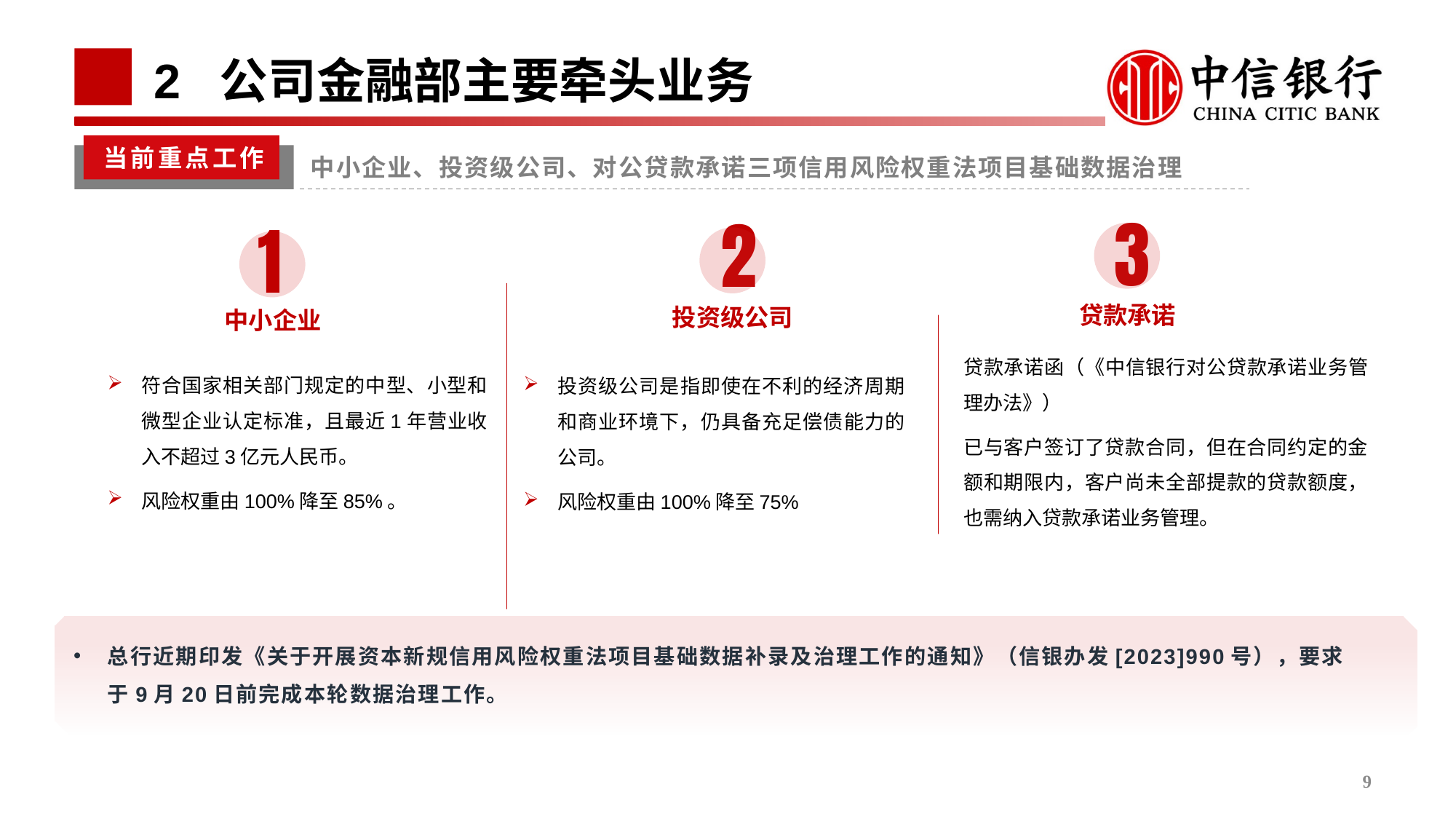

# 2  公司金融部主要牵头业务

当前重点工作

中小企业、投资级公司、对公贷款承诺三项信用风险权重法项目基础数据治理
3
2
1

中小企业
符合国家相关部门规定的中型、小型和微型企业认定标准，且最近1年营业收入不超过3亿元人民币。
风险权重由100%降至85%。

贷款承诺
投资级公司
贷款承诺函（《中信银行对公贷款承诺业务管理办法》）
已与客户签订了贷款合同，但在合同约定的金额和期限内，客户尚未全部提款的贷款额度，也需纳入贷款承诺业务管理。
投资级公司是指即使在不利的经济周期和商业环境下，仍具备充足偿债能力的公司。
风险权重由100%降至75%

总行近期印发《关于开展资本新规信用风险权重法项目基础数据补录及治理工作的通知》（信银办发[2023]990号），要求于9月20日前完成本轮数据治理工作。
9
12